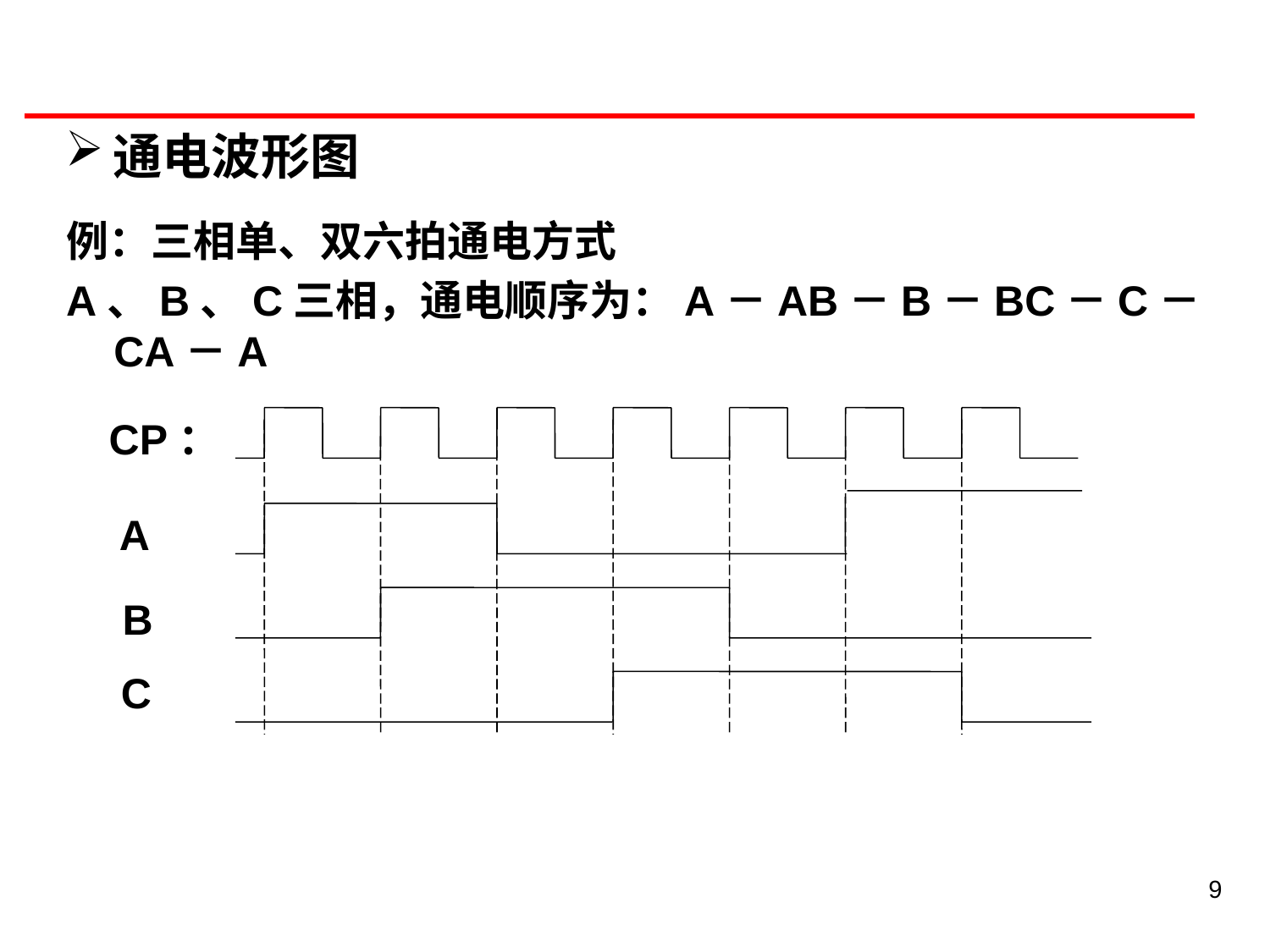

通电波形图
例：三相单、双六拍通电方式
A、B、C三相，通电顺序为：A－AB－B－BC－C－CA－A
CP：

A

B

C

9